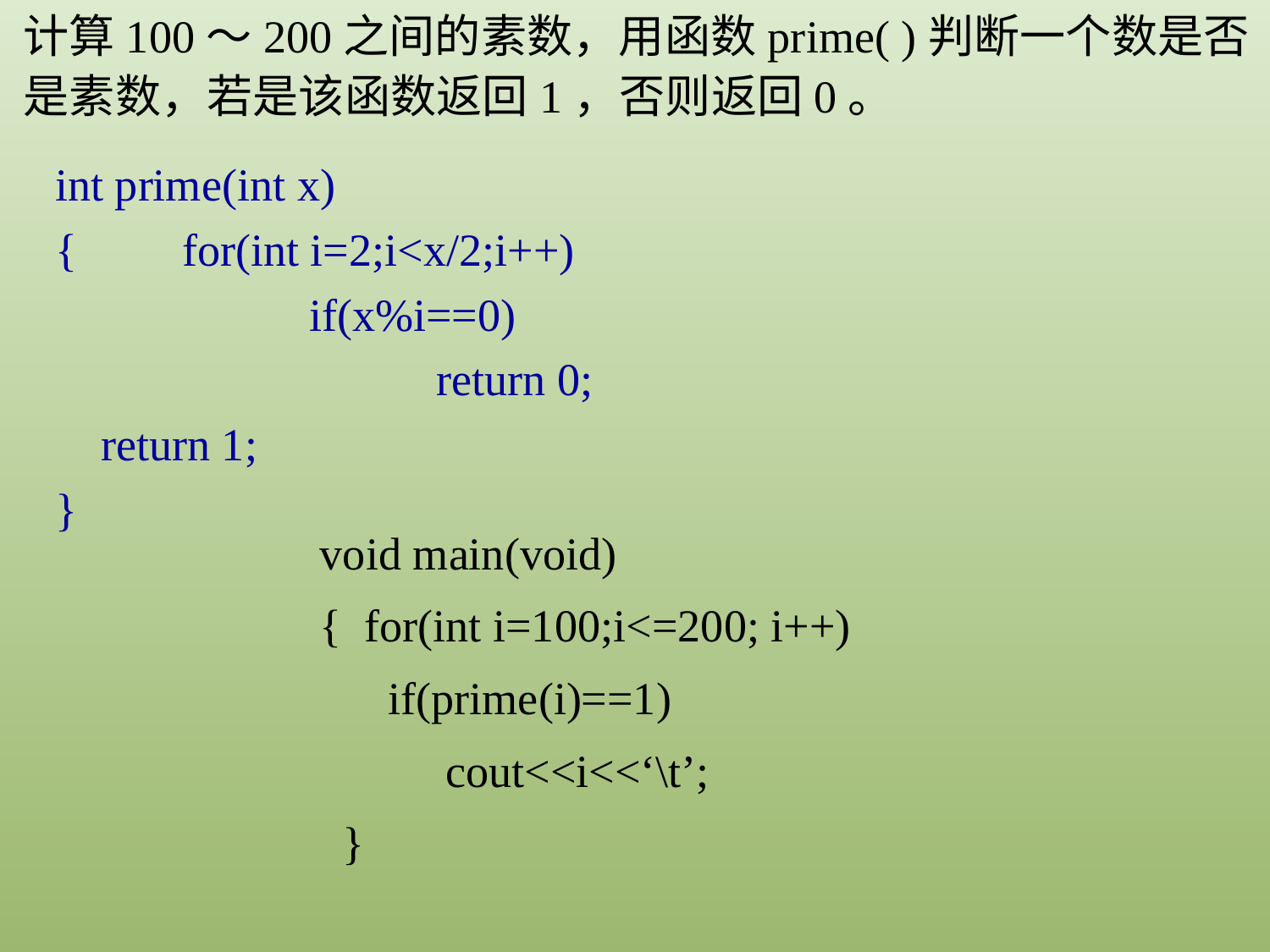

计算100～200之间的素数，用函数prime( )判断一个数是否是素数，若是该函数返回1，否则返回0。
int prime(int x)
{	for(int i=2;i<x/2;i++)
		if(x%i==0)
			return 0;
    return 1;
}
void main(void)
{  for(int i=100;i<=200; i++)
      if(prime(i)==1)
           cout<<i<<‘\t’;
  }
201